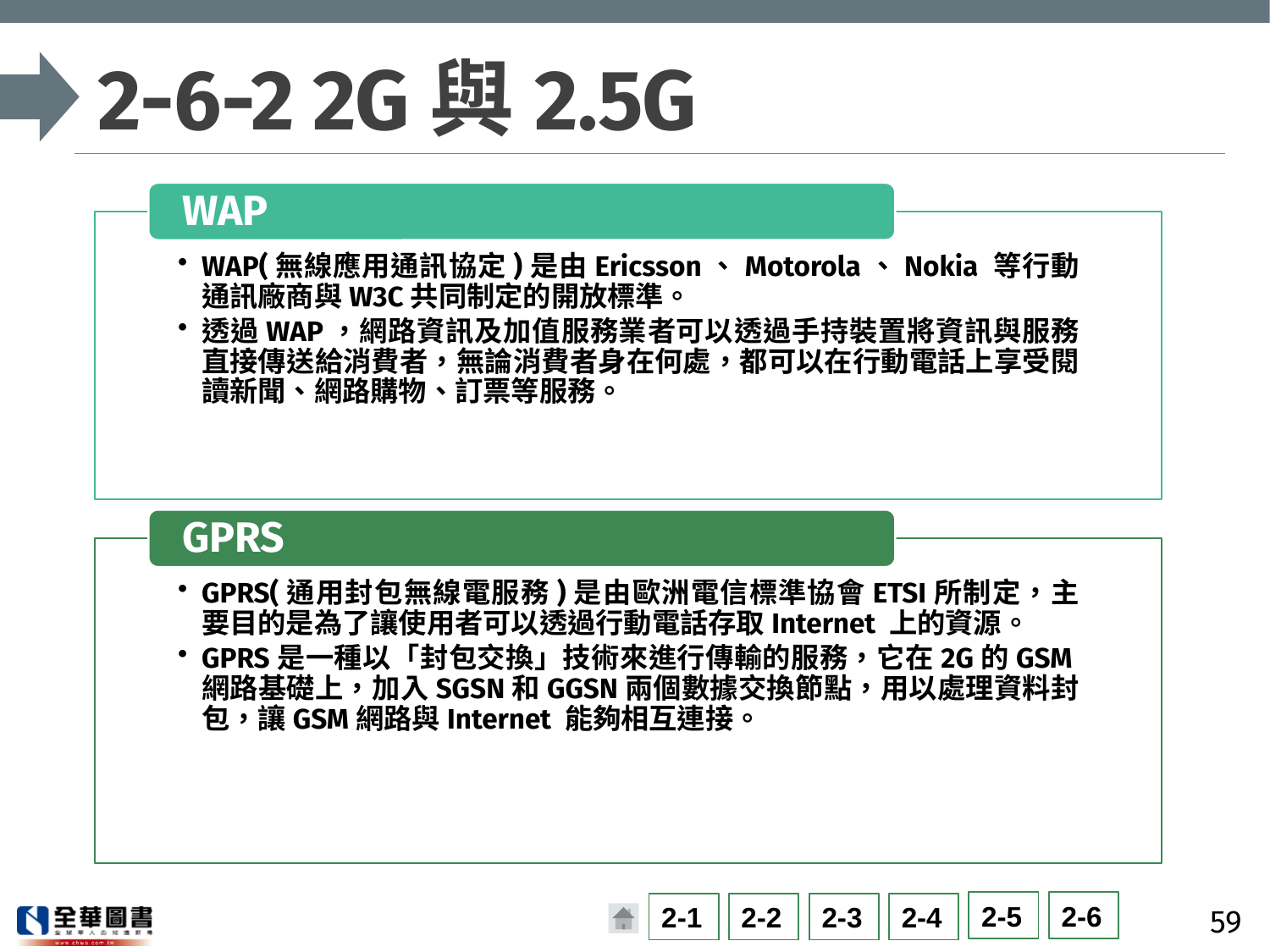

# 2-6-2 2G與2.5G
WAP(無線應用通訊協定)是由Ericsson、Motorola、Nokia 等行動通訊廠商與W3C共同制定的開放標準。
透過WAP，網路資訊及加值服務業者可以透過手持裝置將資訊與服務直接傳送給消費者，無論消費者身在何處，都可以在行動電話上享受閱讀新聞、網路購物、訂票等服務。
WAP
GPRS(通用封包無線電服務)是由歐洲電信標準協會ETSI所制定，主要目的是為了讓使用者可以透過行動電話存取Internet 上的資源。
GPRS是一種以「封包交換」技術來進行傳輸的服務，它在2G的GSM網路基礎上，加入SGSN和GGSN兩個數據交換節點，用以處理資料封包，讓GSM網路與Internet 能夠相互連接。

GPRS
59